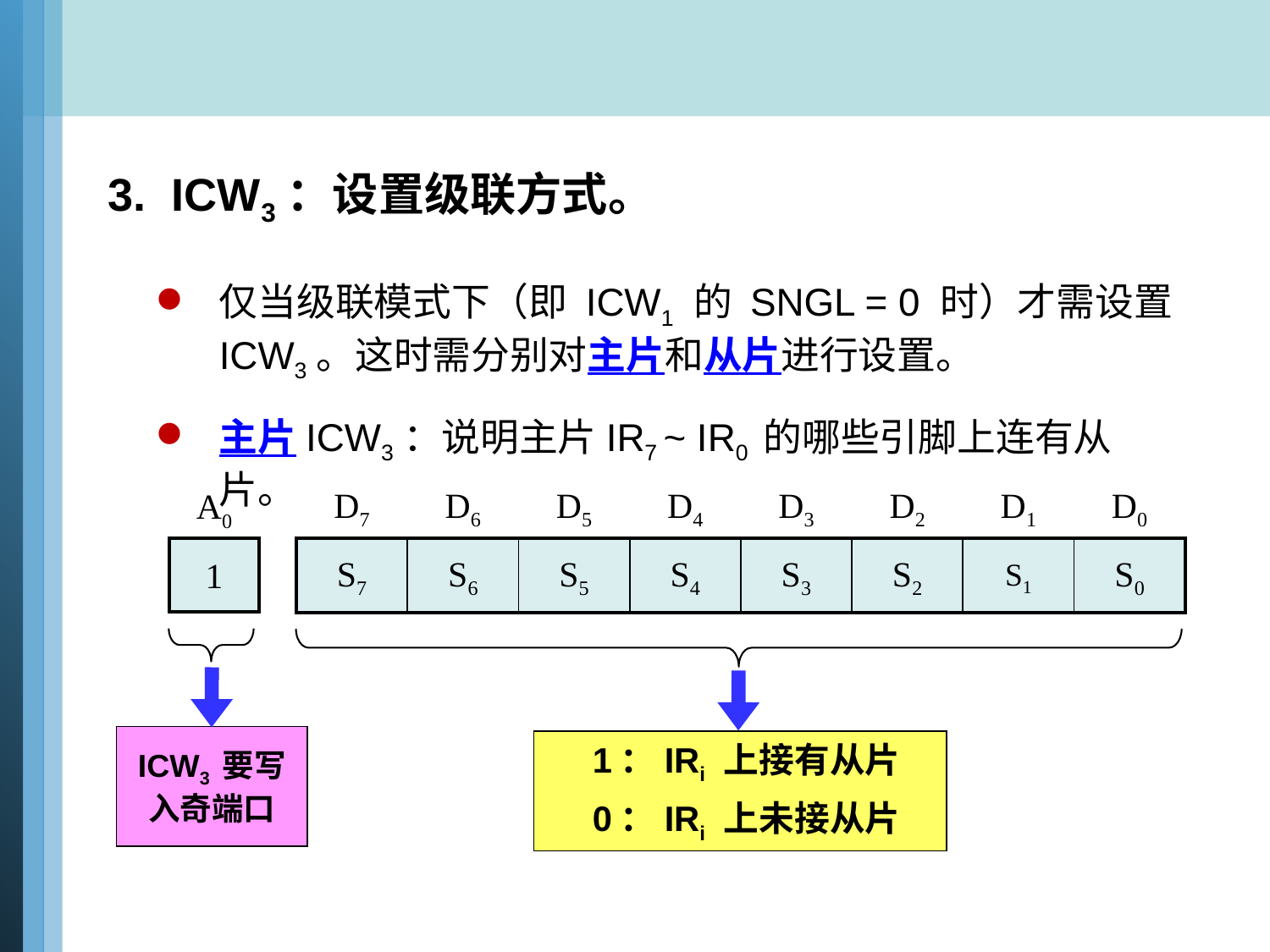

3.  ICW3：设置级联方式。
仅当级联模式下（即 ICW1 的 SNGL = 0 时）才需设置ICW3。这时需分别对主片和从片进行设置。
主片ICW3：说明主片IR7 ~ IR0 的哪些引脚上连有从片。

| D7 | D6 | D5 | D4 | D3 | D2 | D1 | D0 |
| --- | --- | --- | --- | --- | --- | --- | --- |
| A0 |
| --- |
| 1 |
| --- |
| S7 | S6 | S5 | S4 | S3 | S2 | S1 | S0 |
| --- | --- | --- | --- | --- | --- | --- | --- |

ICW3 要写入奇端口

1：IRi 上接有从片
0：IRi 上未接从片
122